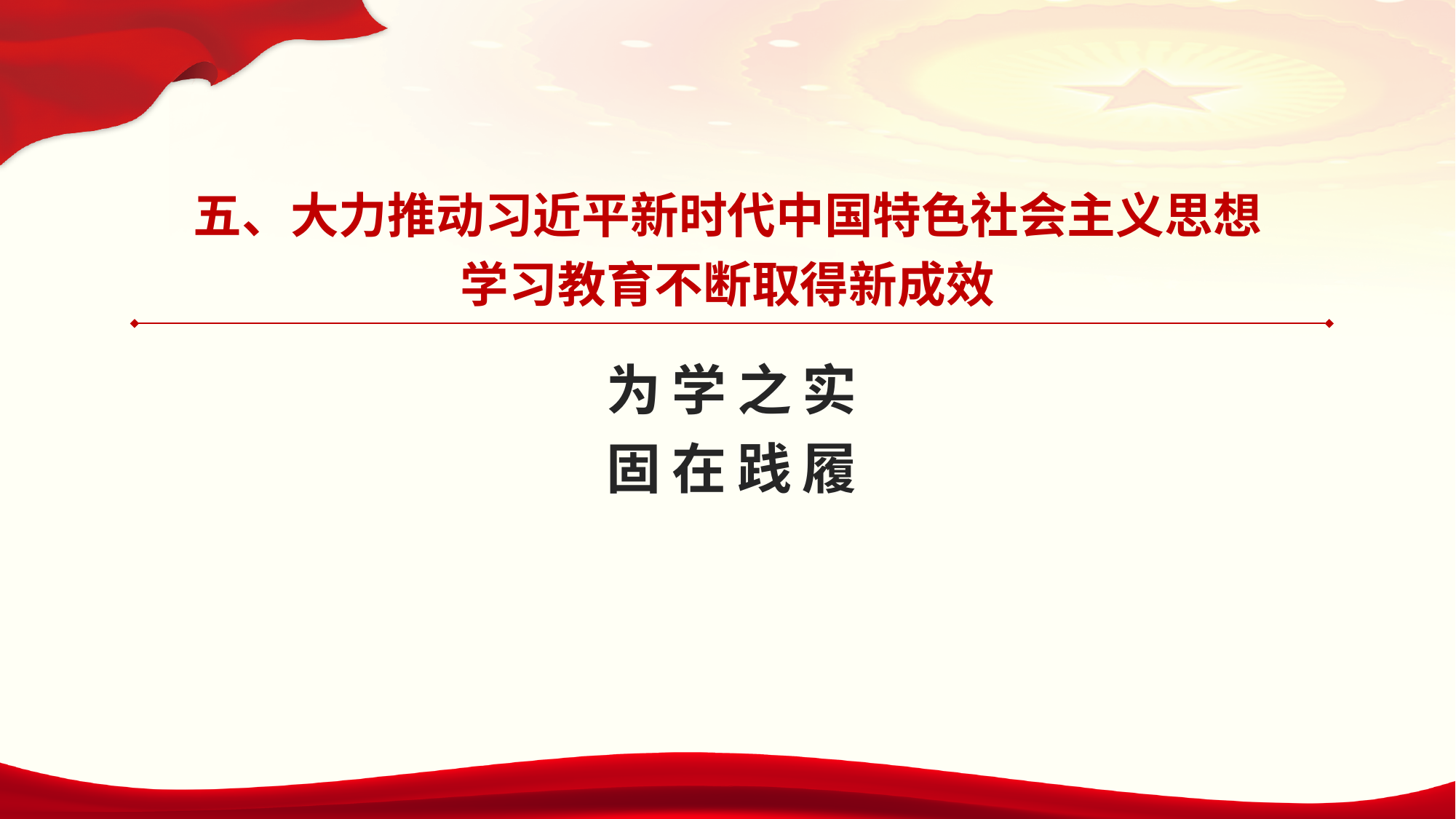

五、大力推动习近平新时代中国特色社会主义思想
学习教育不断取得新成效
为学之实
固在践履